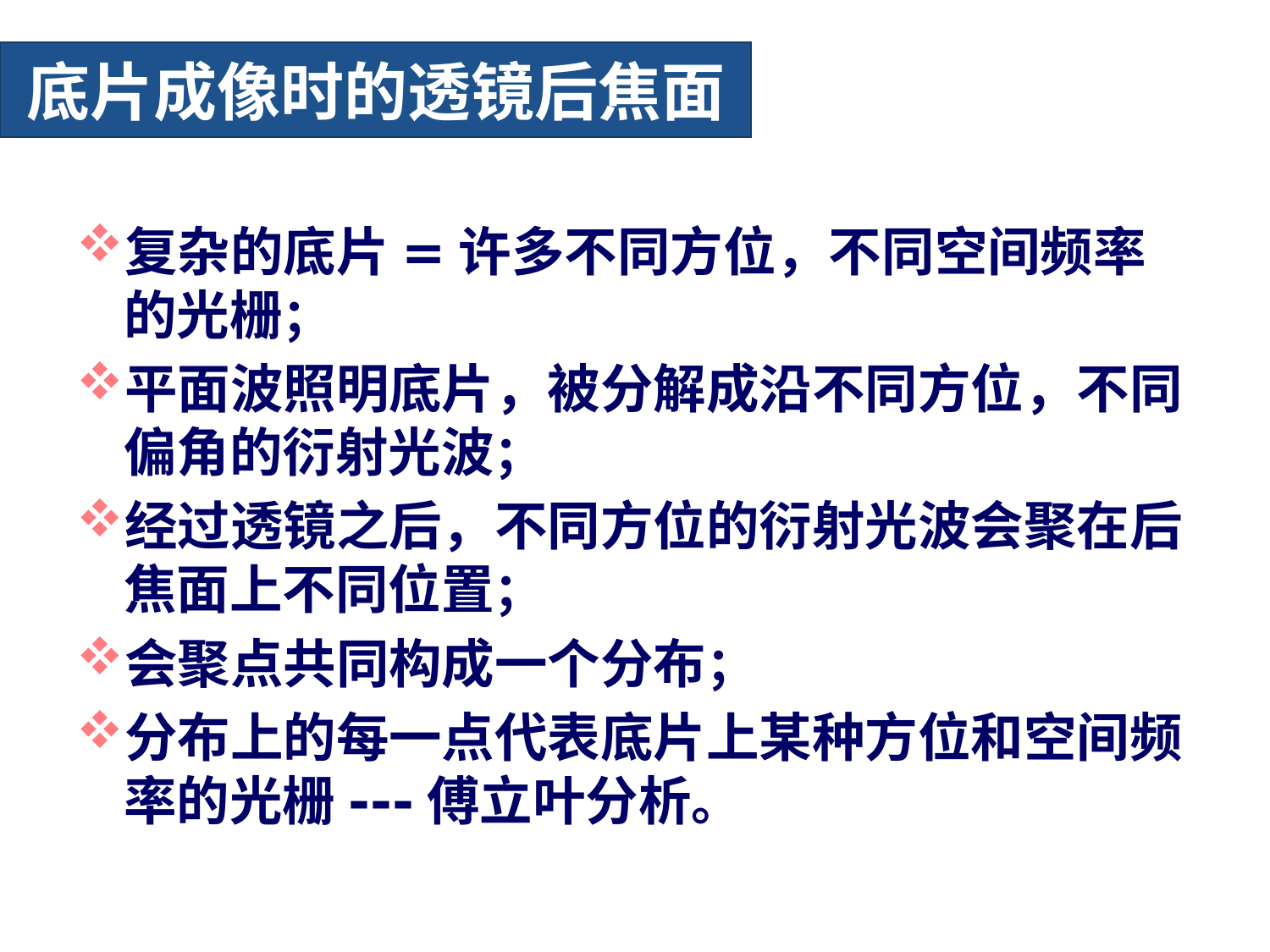

# 底片成像时的透镜后焦面
复杂的底片=许多不同方位，不同空间频率的光栅；
平面波照明底片，被分解成沿不同方位，不同偏角的衍射光波；
经过透镜之后，不同方位的衍射光波会聚在后焦面上不同位置；
会聚点共同构成一个分布；
分布上的每一点代表底片上某种方位和空间频率的光栅---傅立叶分析。